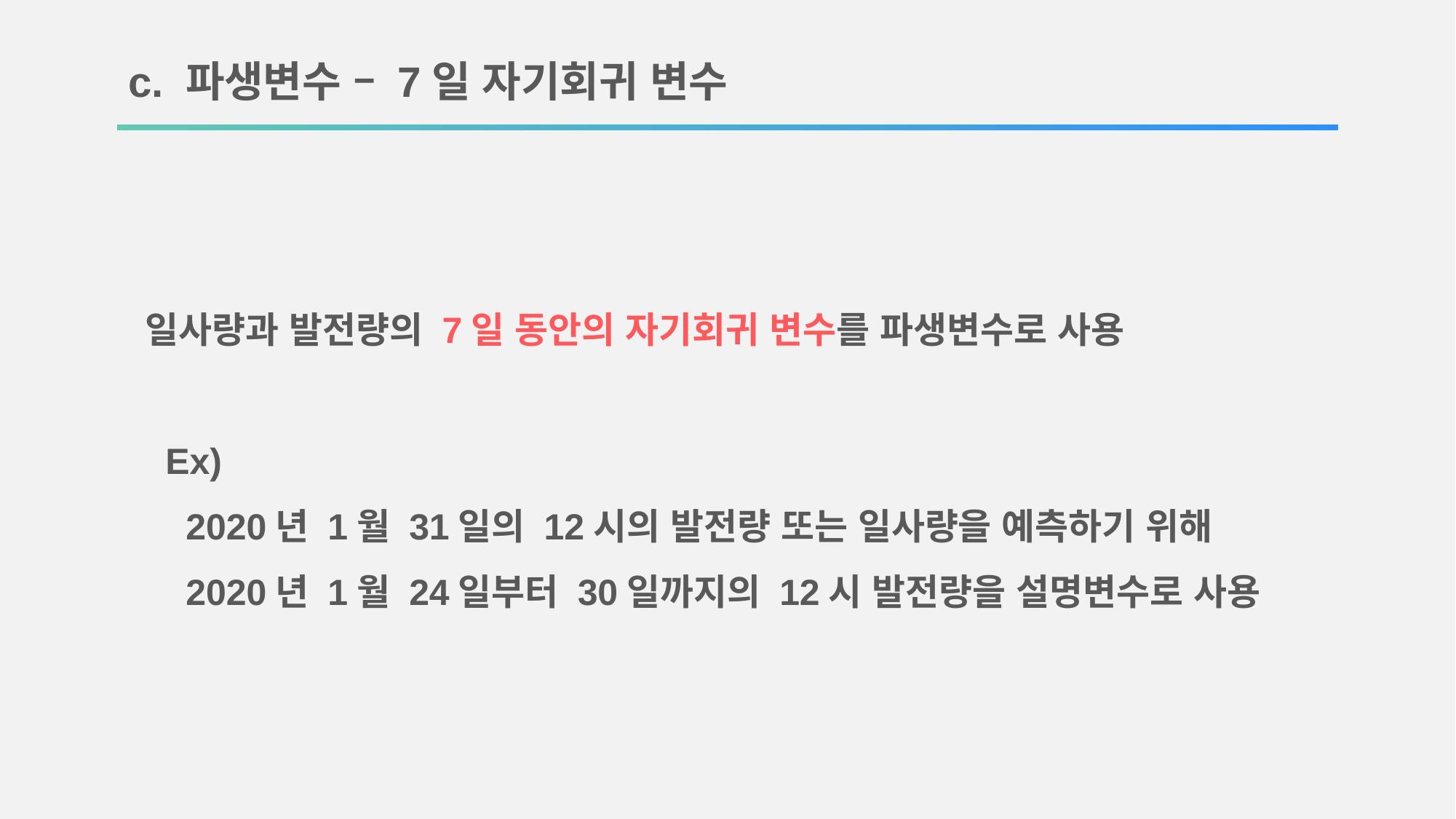

c. 파생변수 – 7일 자기회귀 변수

일사량과 발전량의 7일 동안의 자기회귀 변수를 파생변수로 사용

  Ex)
    2020년 1월 31일의 12시의 발전량 또는 일사량을 예측하기 위해
    2020년 1월 24일부터 30일까지의 12시 발전량을 설명변수로 사용